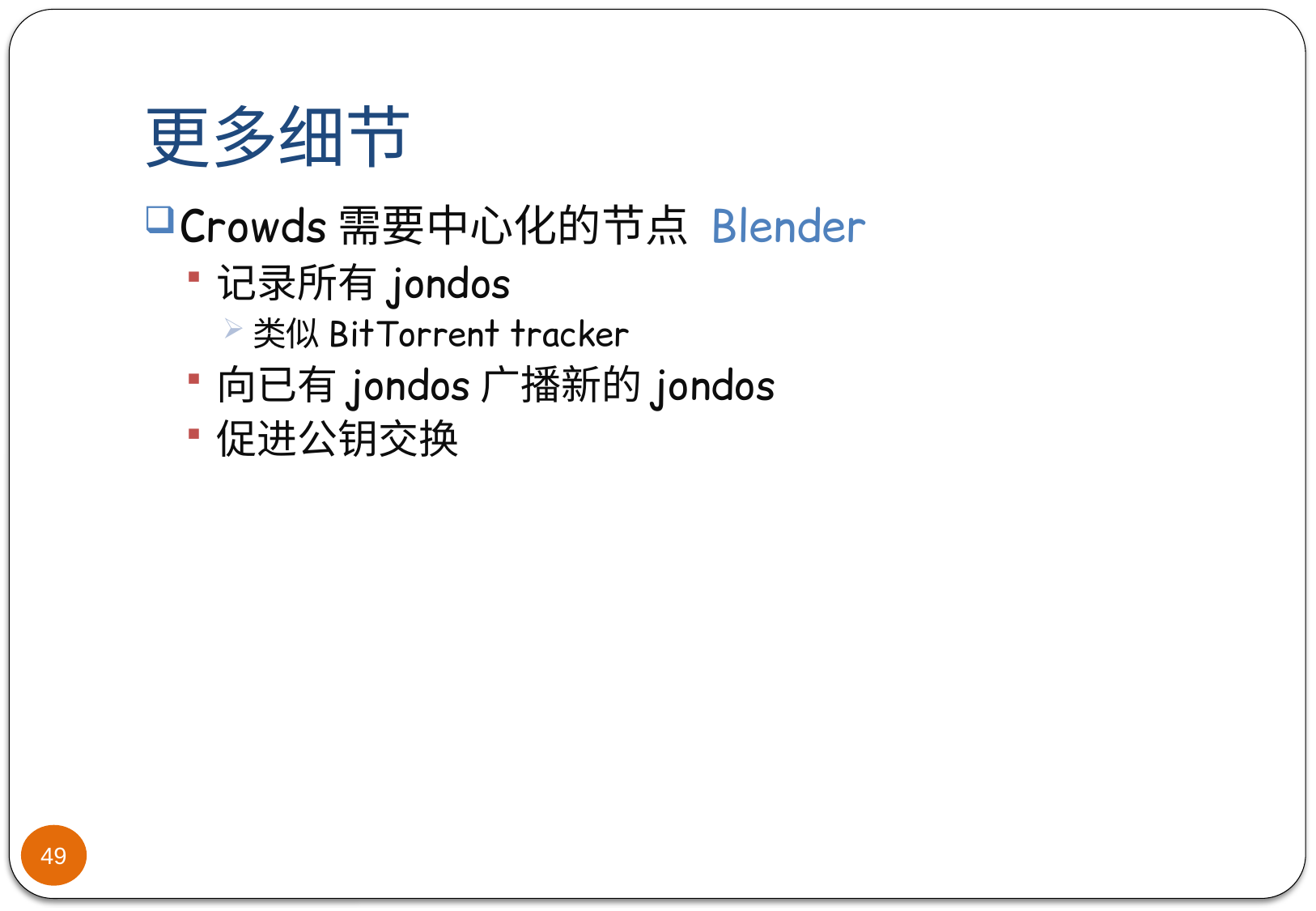

# 更多细节
Crowds需要中心化的节点 Blender
记录所有jondos
类似BitTorrent tracker
向已有jondos广播新的jondos
促进公钥交换
49